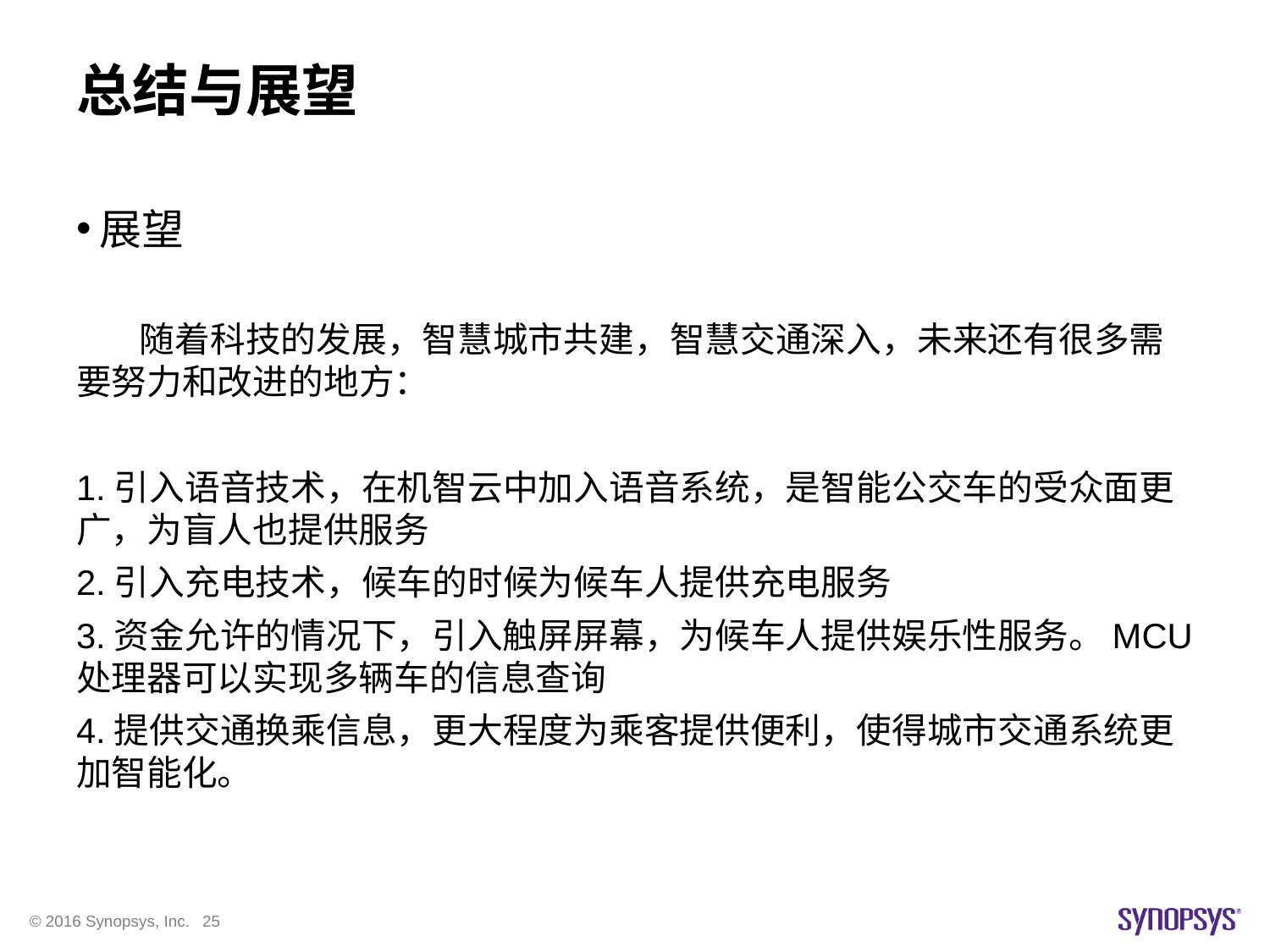

# 总结与展望
展望

       随着科技的发展，智慧城市共建，智慧交通深入，未来还有很多需要努力和改进的地方：

1.引入语音技术，在机智云中加入语音系统，是智能公交车的受众面更广，为盲人也提供服务
2.引入充电技术，候车的时候为候车人提供充电服务
3.资金允许的情况下，引入触屏屏幕，为候车人提供娱乐性服务。MCU处理器可以实现多辆车的信息查询
4.提供交通换乘信息，更大程度为乘客提供便利，使得城市交通系统更加智能化。